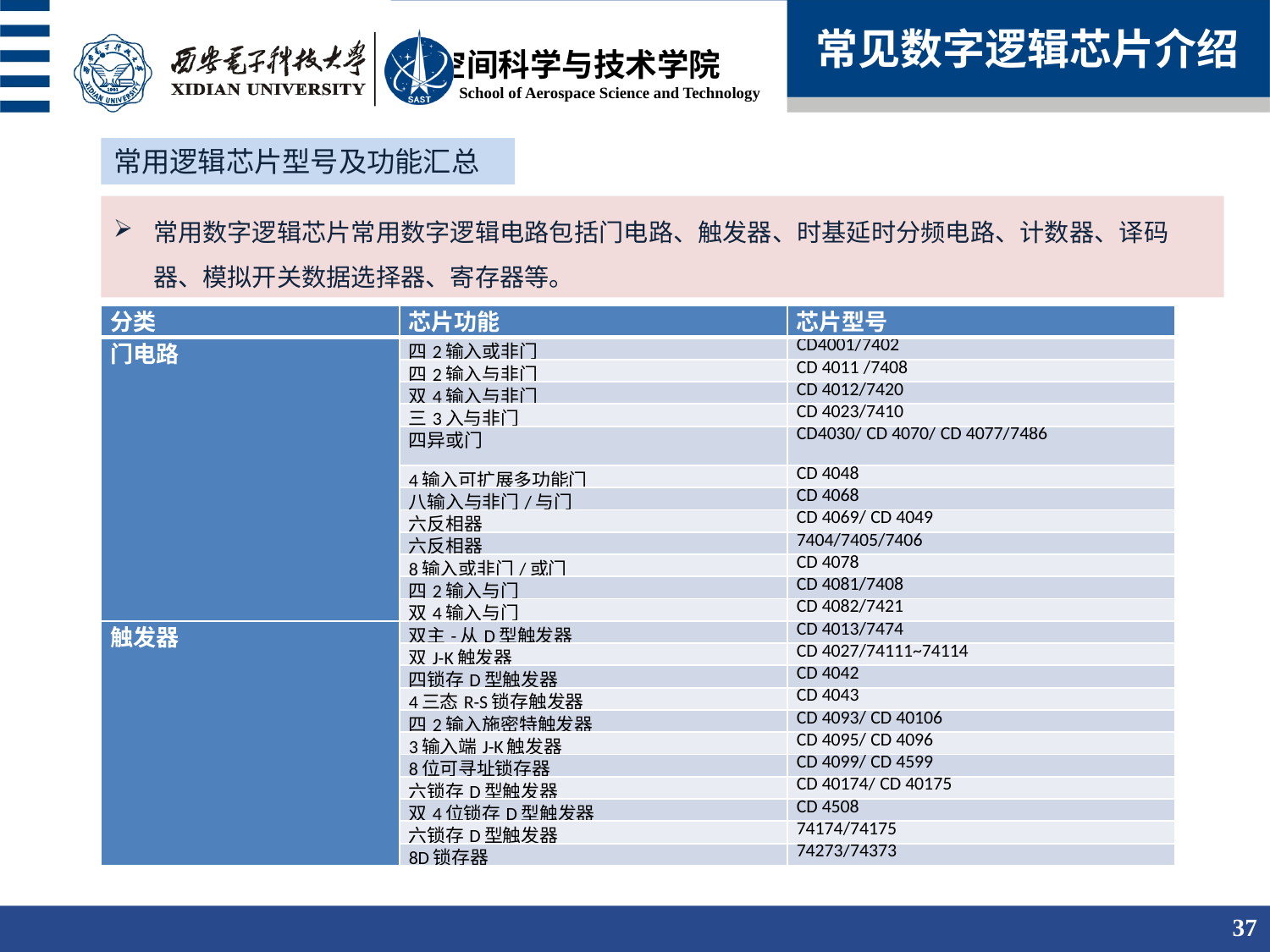

常见数字逻辑芯片介绍
常用逻辑芯片型号及功能汇总
常用数字逻辑芯片常用数字逻辑电路包括门电路、触发器、时基延时分频电路、计数器、译码器、模拟开关数据选择器、寄存器等。
| 分类 | 芯片功能 | 芯片型号 |
| --- | --- | --- |
| 门电路 | 四2输入或非门 | CD4001/7402 |
|  | 四2输入与非门 | CD 4011 /7408 |
|  | 双4输入与非门 | CD 4012/7420 |
|  | 三3入与非门 | CD 4023/7410 |
|  | 四异或门 | CD4030/ CD 4070/ CD 4077/7486 |
|  | 4输入可扩展多功能门 | CD 4048 |
|  | 八输入与非门/与门 | CD 4068 |
|  | 六反相器 | CD 4069/ CD 4049 |
|  | 六反相器 | 7404/7405/7406 |
|  | 8输入或非门/或门 | CD 4078 |
|  | 四2输入与门 | CD 4081/7408 |
|  | 双4输入与门 | CD 4082/7421 |
| 触发器 | 双主-从D型触发器 | CD 4013/7474 |
|  | 双J-K触发器 | CD 4027/74111~74114 |
|  | 四锁存D型触发器 | CD 4042 |
|  | 4三态R-S锁存触发器 | CD 4043 |
|  | 四2输入施密特触发器 | CD 4093/ CD 40106 |
|  | 3输入端J-K触发器 | CD 4095/ CD 4096 |
|  | 8位可寻址锁存器 | CD 4099/ CD 4599 |
|  | 六锁存D型触发器 | CD 40174/ CD 40175 |
|  | 双4位锁存D型触发器 | CD 4508 |
|  | 六锁存D型触发器 | 74174/74175 |
|  | 8D锁存器 | 74273/74373 |